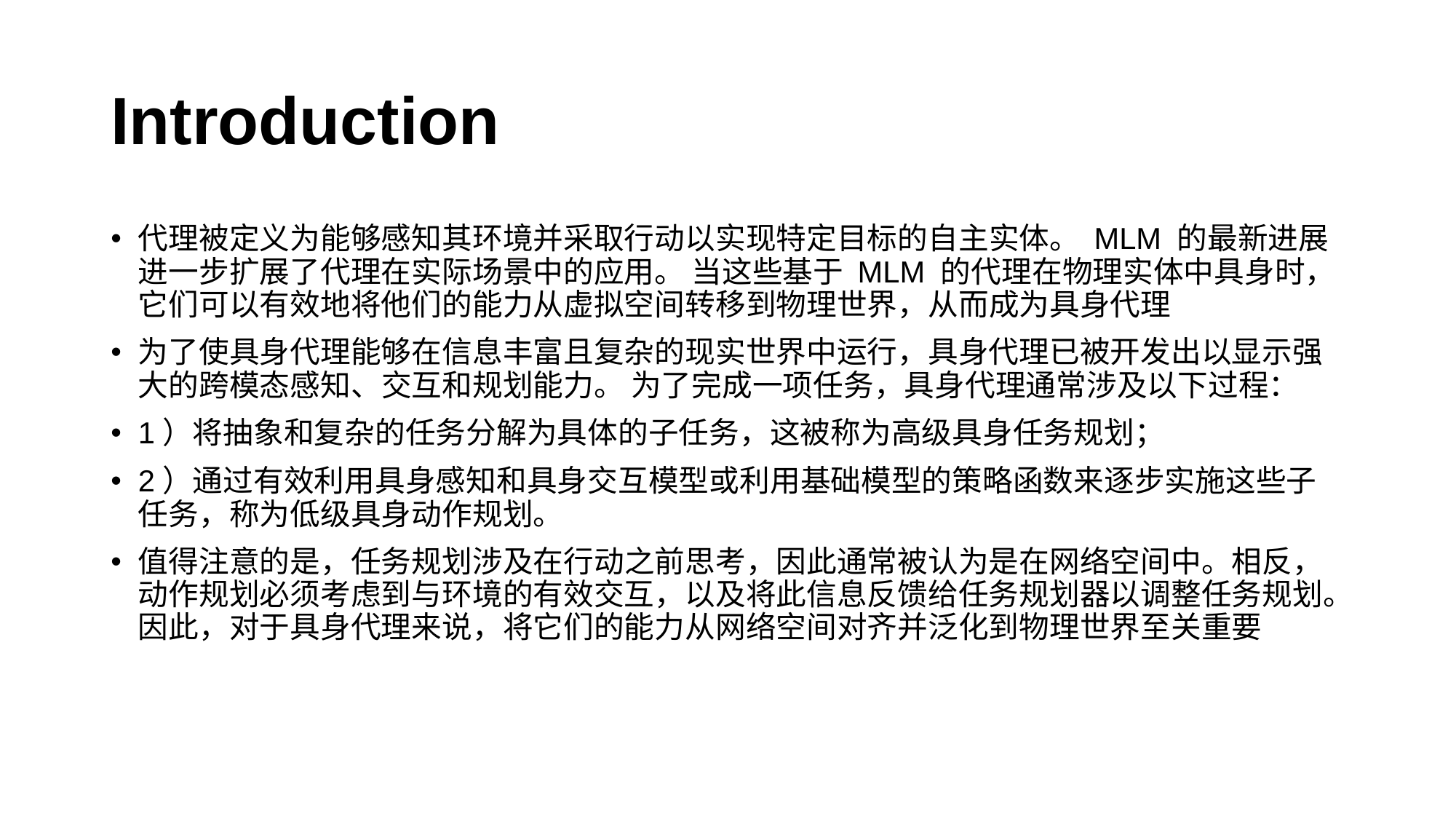

# Introduction
代理被定义为能够感知其环境并采取行动以实现特定目标的自主实体。 MLM 的最新进展进一步扩展了代理在实际场景中的应用。 当这些基于 MLM 的代理在物理实体中具身时，它们可以有效地将他们的能力从虚拟空间转移到物理世界，从而成为具身代理
为了使具身代理能够在信息丰富且复杂的现实世界中运行，具身代理已被开发出以显示强大的跨模态感知、交互和规划能力。 为了完成一项任务，具身代理通常涉及以下过程：
1）将抽象和复杂的任务分解为具体的子任务，这被称为高级具身任务规划；
2）通过有效利用具身感知和具身交互模型或利用基础模型的策略函数来逐步实施这些子任务，称为低级具身动作规划。
值得注意的是，任务规划涉及在行动之前思考，因此通常被认为是在网络空间中。相反，动作规划必须考虑到与环境的有效交互，以及将此信息反馈给任务规划器以调整任务规划。因此，对于具身代理来说，将它们的能力从网络空间对齐并泛化到物理世界至关重要